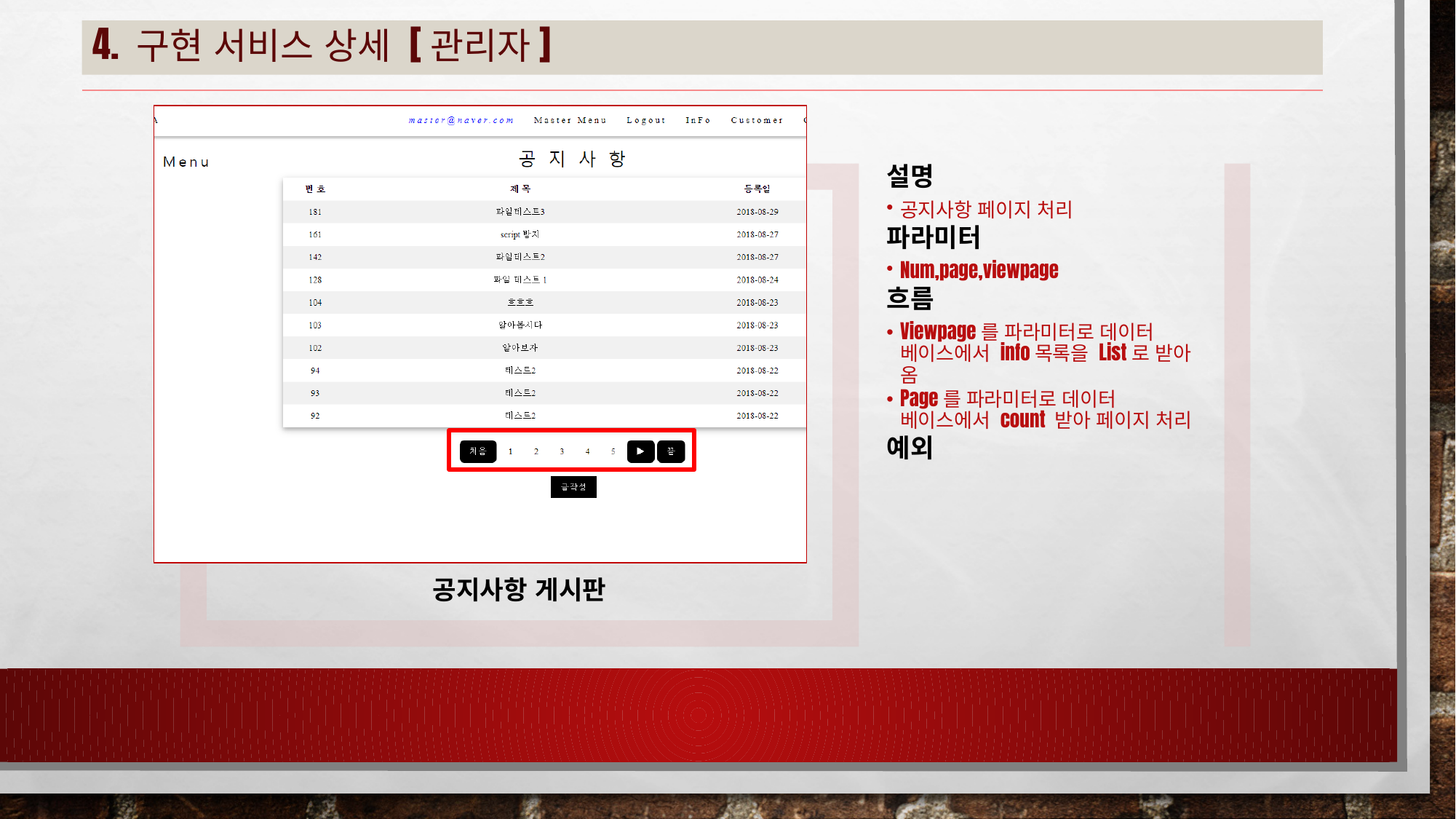

# 4. 구현 서비스 상세 [관리자]
공지사항 게시판
설명
공지사항 페이지 처리
파라미터
Num,page,viewpage
흐름
Viewpage를 파라미터로 데이터 베이스에서 info목록을 List로 받아 옴
Page를 파라미터로 데이터 베이스에서 count 받아 페이지 처리
예외